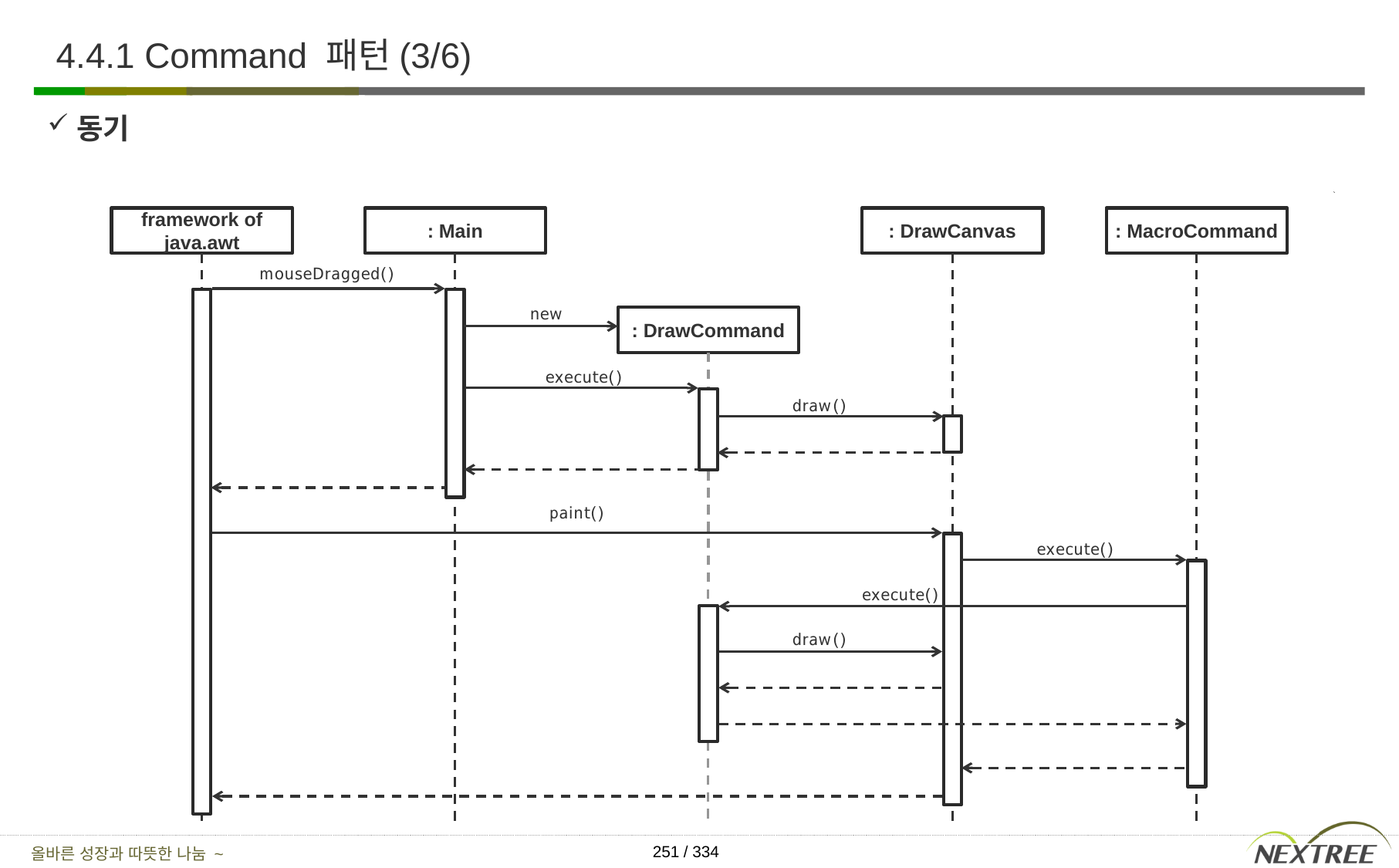

# 4.4.1 Command 패턴(3/6)
동기
framework of
java.awt
: Main
: DrawCanvas
: MacroCommand
mouseDragged()

new
: DrawCommand

execute()

draw()

paint()

execute()

execute()

draw()